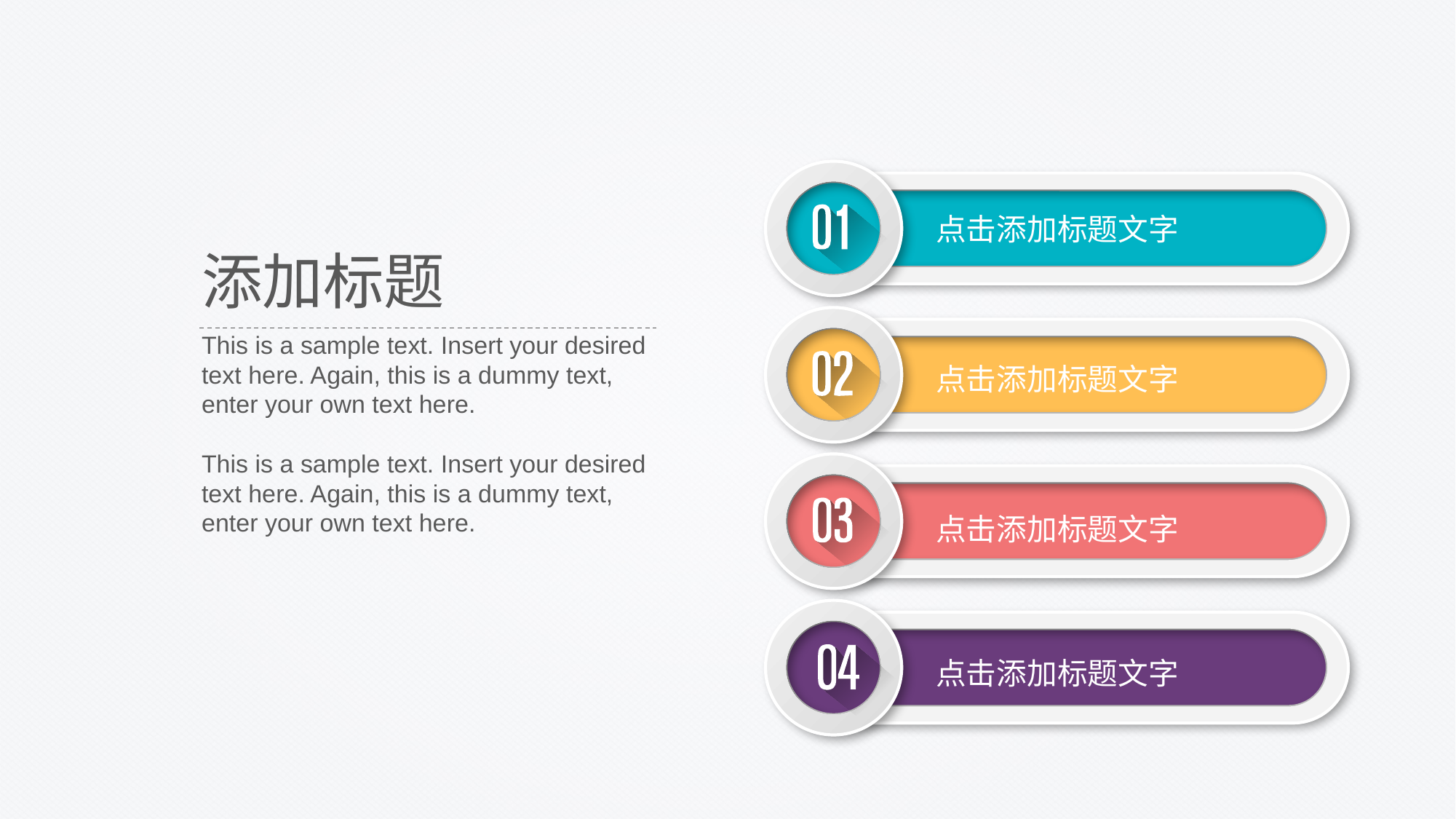

点击添加标题文字
添加标题

点击添加标题文字
This is a sample text. Insert your desired text here. Again, this is a dummy text, enter your own text here.

This is a sample text. Insert your desired text here. Again, this is a dummy text, enter your own text here.

点击添加标题文字

点击添加标题文字